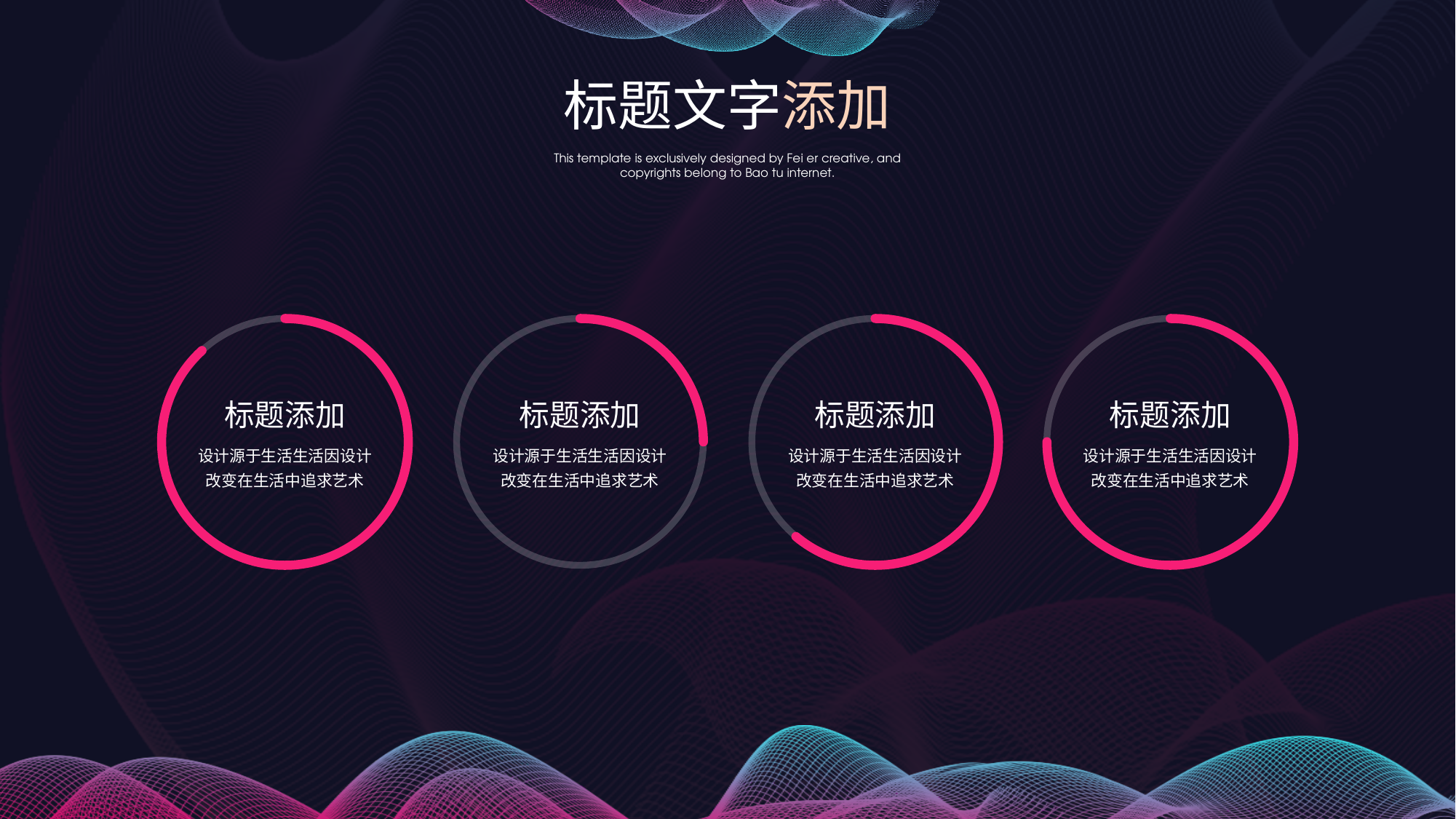

标题文字添加
This template is exclusively designed by Fei er creative, and copyrights belong to Bao tu internet.

标题添加
设计源于生活生活因设计改变在生活中追求艺术

标题添加
设计源于生活生活因设计改变在生活中追求艺术

标题添加
设计源于生活生活因设计改变在生活中追求艺术

标题添加
设计源于生活生活因设计改变在生活中追求艺术